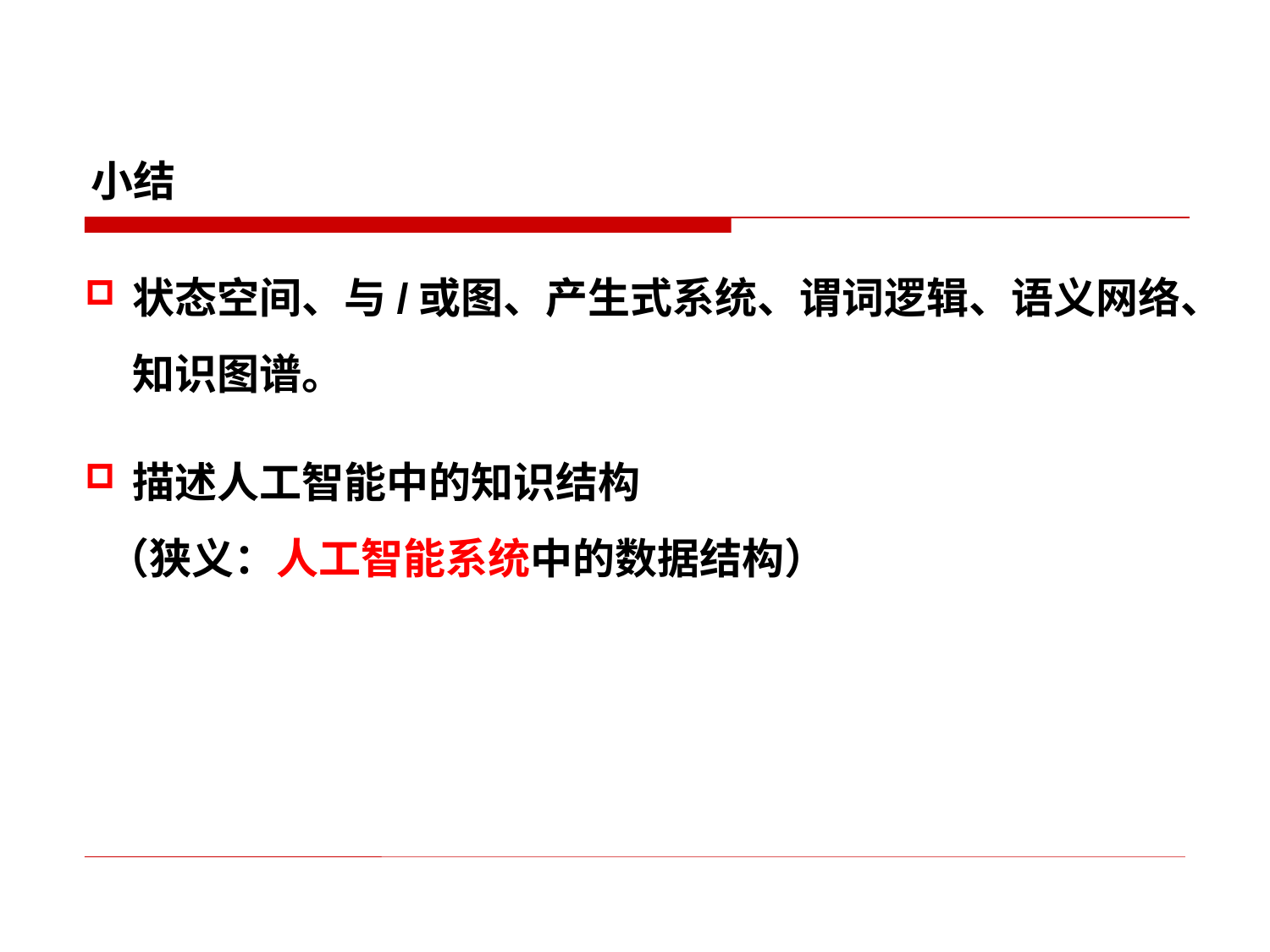

小结
状态空间、与/或图、产生式系统、谓词逻辑、语义网络、知识图谱。
描述人工智能中的知识结构
  （狭义：人工智能系统中的数据结构）